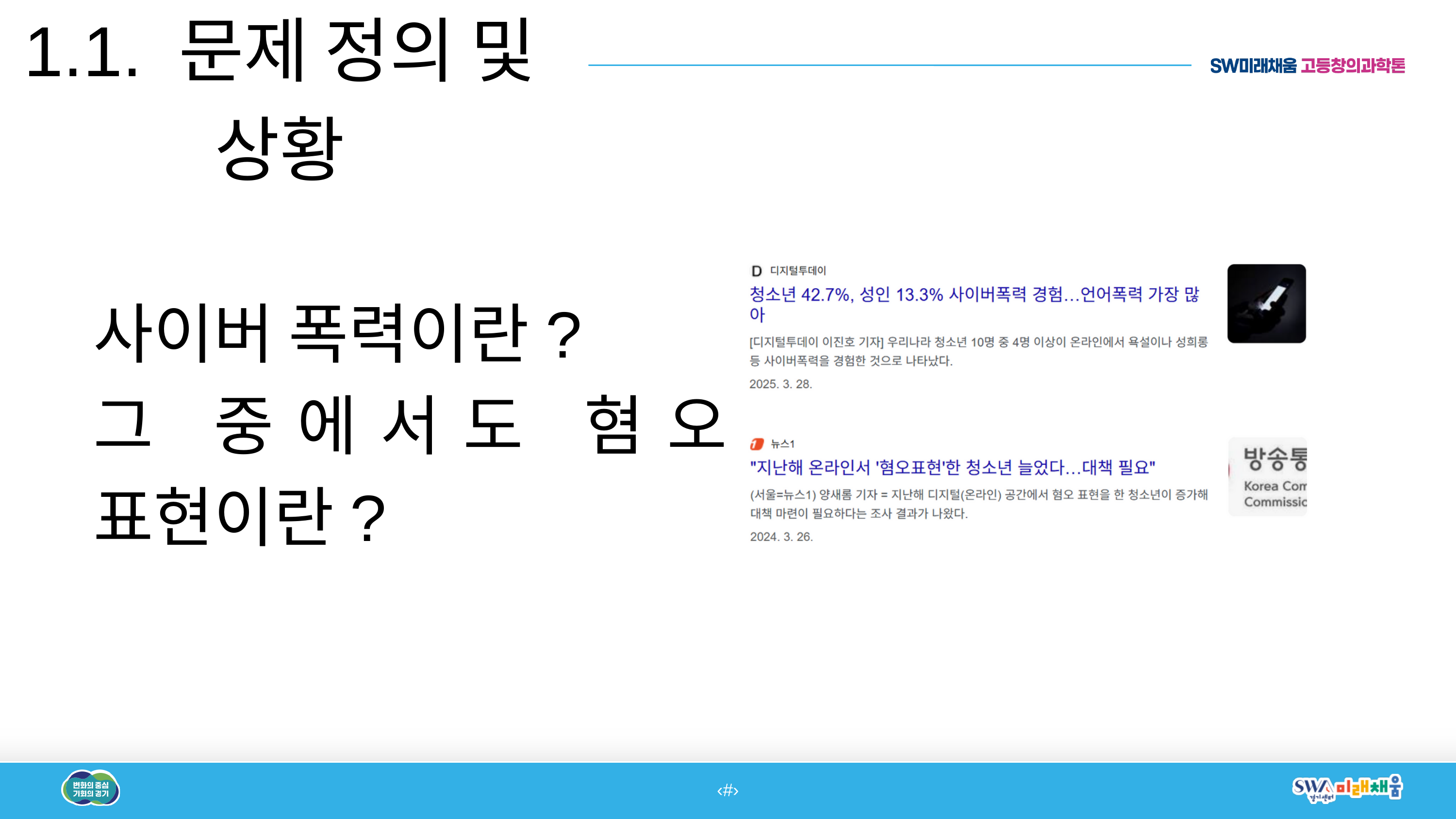

1.1. 문제 정의 및 상황

사이버 폭력이란?
그 중에서도 혐오 표현이란?

‹#›